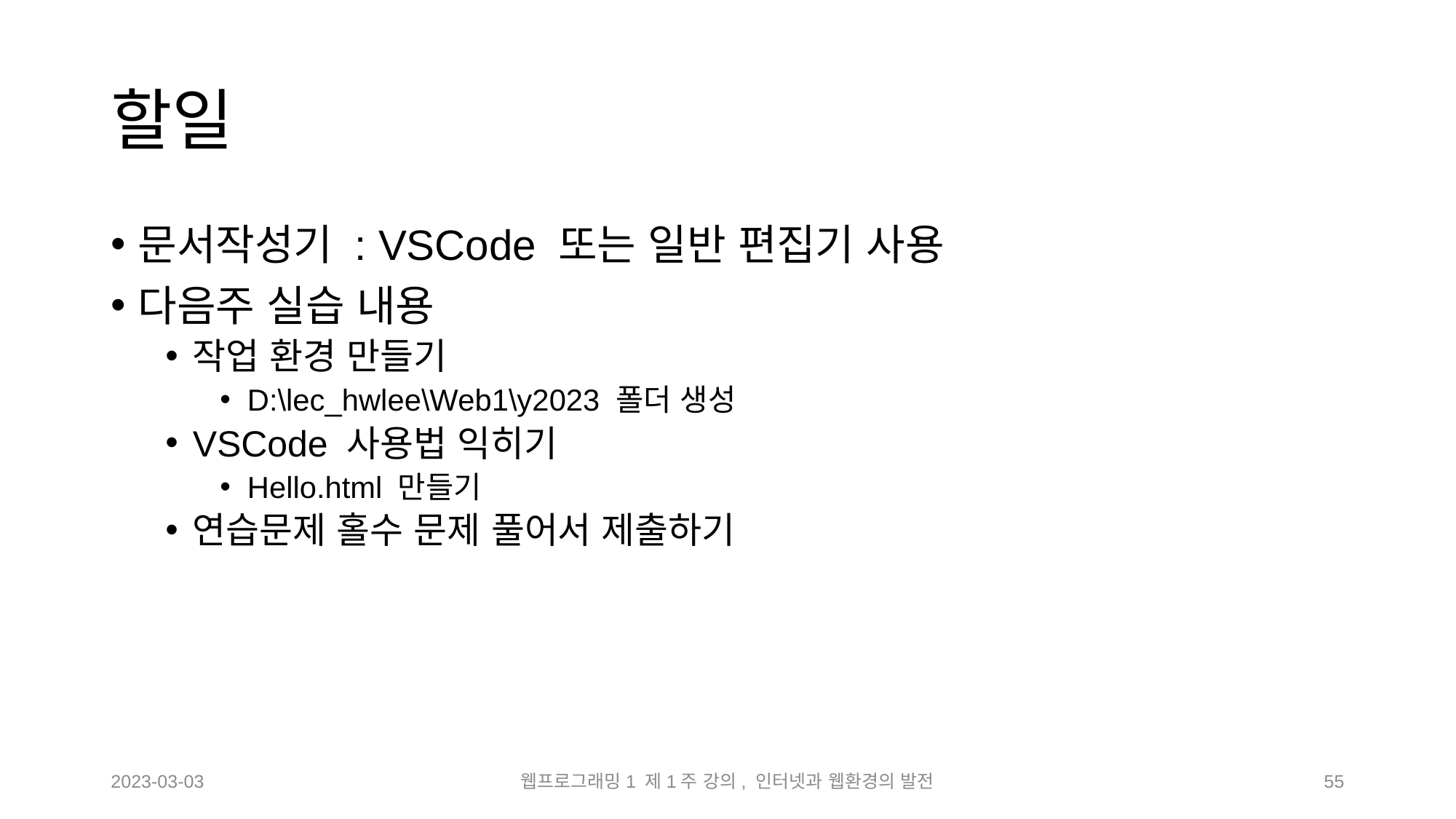

# 할일
문서작성기 : VSCode 또는 일반 편집기 사용
다음주 실습 내용
작업 환경 만들기
D:\lec_hwlee\Web1\y2023 폴더 생성
VSCode 사용법 익히기
Hello.html 만들기
연습문제 홀수 문제 풀어서 제출하기
2023-03-03
웹프로그래밍1 제1주 강의, 인터넷과 웹환경의 발전
55